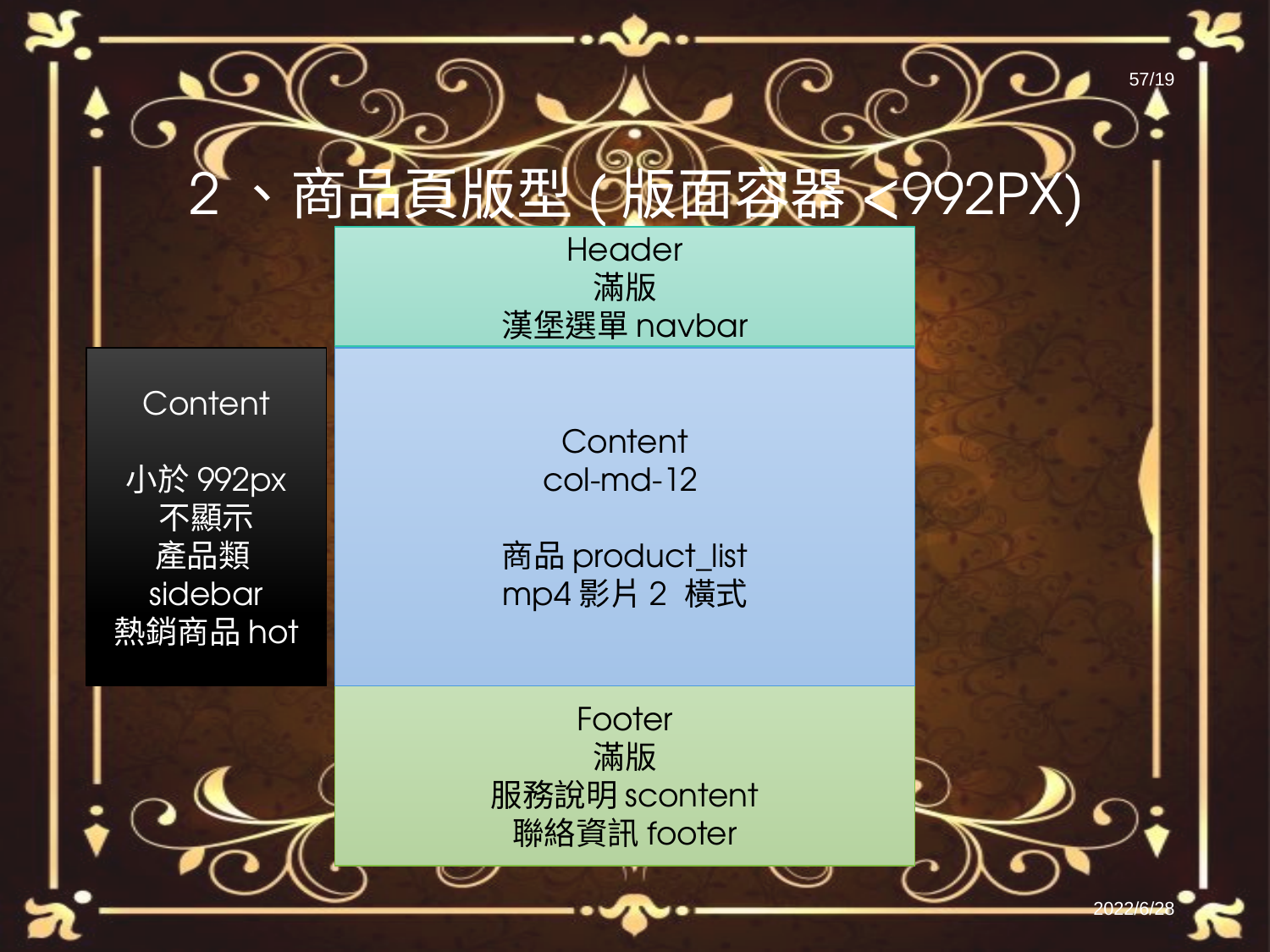

57/19
# 2、商品頁版型(版面容器<992px)
Header
滿版
漢堡選單navbar

Content

小於992px
不顯示
產品類sidebar
熱銷商品hot
Content
col-md-12

商品product_list
mp4影片2 橫式
Footer
滿版
服務說明scontent
聯絡資訊footer
2022/6/28